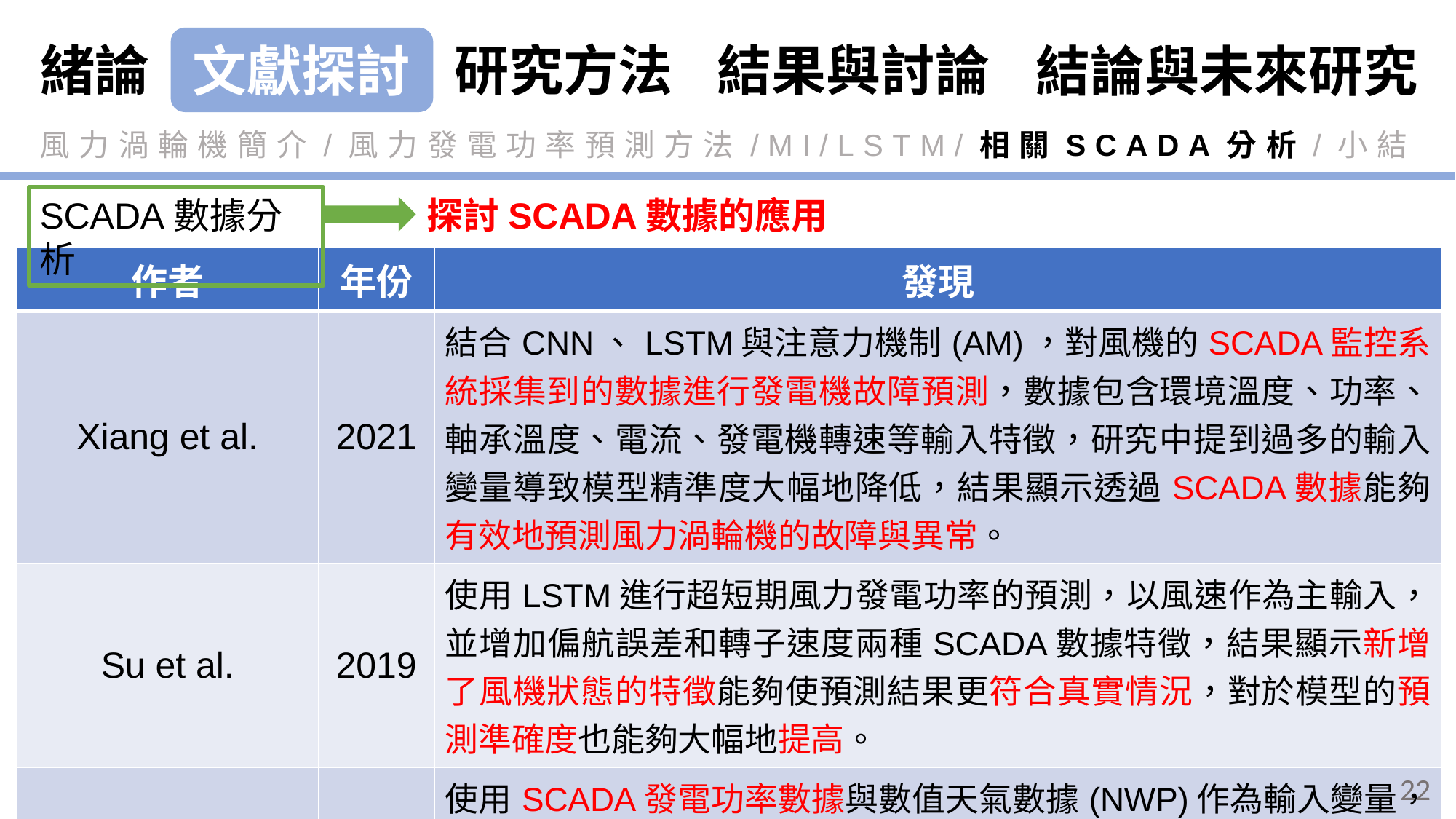

緒論
研究方法
結果與討論
結論與未來研究
文獻探討
風力渦輪機簡介/風力發電功率預測方法/MI/LSTM/相關SCADA分析/小結

SCADA數據分析
探討SCADA數據的應用

| 作者 | 年份 | 發現 |
| --- | --- | --- |
| Xiang et al. | 2021 | 結合CNN、LSTM與注意力機制(AM)，對風機的SCADA監控系統採集到的數據進行發電機故障預測，數據包含環境溫度、功率、軸承溫度、電流、發電機轉速等輸入特徵，研究中提到過多的輸入變量導致模型精準度大幅地降低，結果顯示透過SCADA數據能夠有效地預測風力渦輪機的故障與異常。 |
| Su et al. | 2019 | 使用LSTM進行超短期風力發電功率的預測，以風速作為主輸入，並增加偏航誤差和轉子速度兩種SCADA數據特徵，結果顯示新增了風機狀態的特徵能夠使預測結果更符合真實情況，對於模型的預測準確度也能夠大幅地提高。 |
| Eseye et al. | 2018 | 使用SCADA發電功率數據與數值天氣數據(NWP)作為輸入變量，進行短期光伏發電的預測，結果顯示此分析方法對於短期光伏發電的預測是有效的 |
22